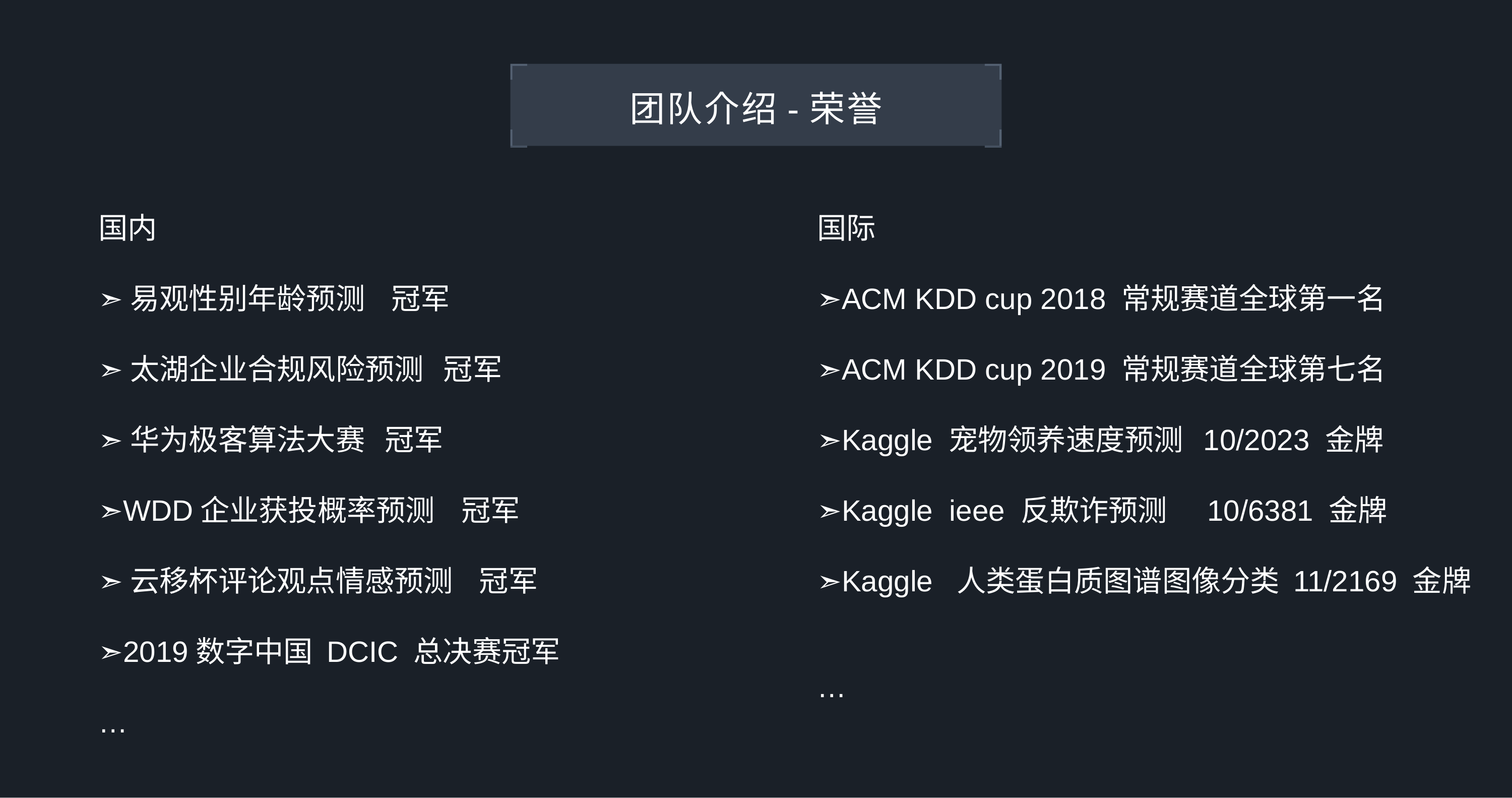

团队介绍-荣誉
国内

➣易观性别年龄预测    冠军

➣太湖企业合规风险预测   冠军

➣华为极客算法大赛   冠军

➣WDD企业获投概率预测    冠军

➣云移杯评论观点情感预测    冠军

➣2019数字中国 DCIC 总决赛冠军

…
国际

➣ACM KDD cup 2018 常规赛道全球第一名

➣ACM KDD cup 2019 常规赛道全球第七名

➣Kaggle 宠物领养速度预测  10/2023 金牌

➣Kaggle  ieee 反欺诈预测     10/6381 金牌

➣Kaggle  人类蛋白质图谱图像分类 11/2169 金牌

…